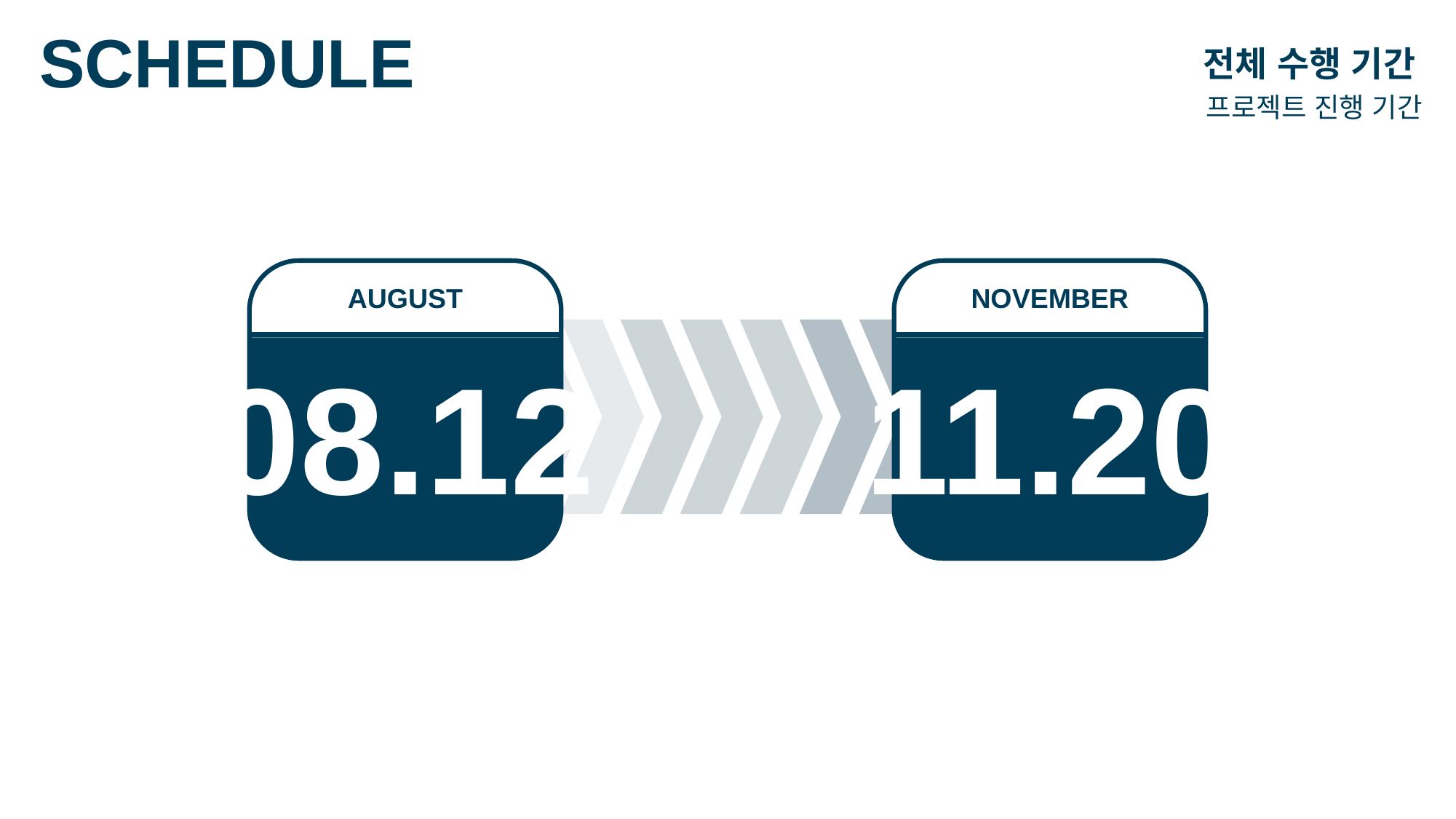

# SCHEDULE
전체 수행 기간
프로젝트 진행 기간

AUGUST
08.12

NOVEMBER
11.20